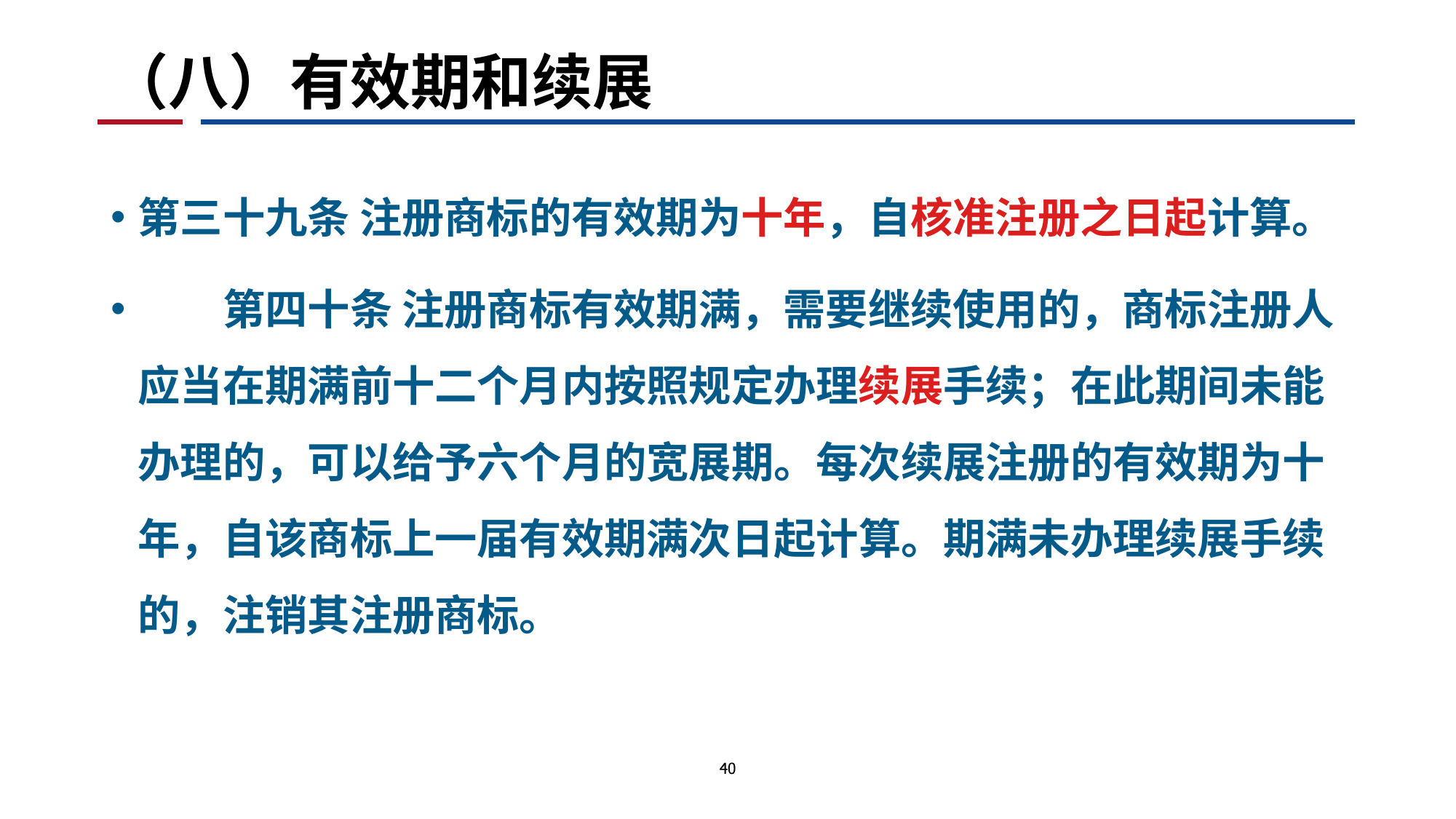

# （八）有效期和续展
第三十九条 注册商标的有效期为十年，自核准注册之日起计算。
　　第四十条 注册商标有效期满，需要继续使用的，商标注册人应当在期满前十二个月内按照规定办理续展手续；在此期间未能办理的，可以给予六个月的宽展期。每次续展注册的有效期为十年，自该商标上一届有效期满次日起计算。期满未办理续展手续的，注销其注册商标。

40